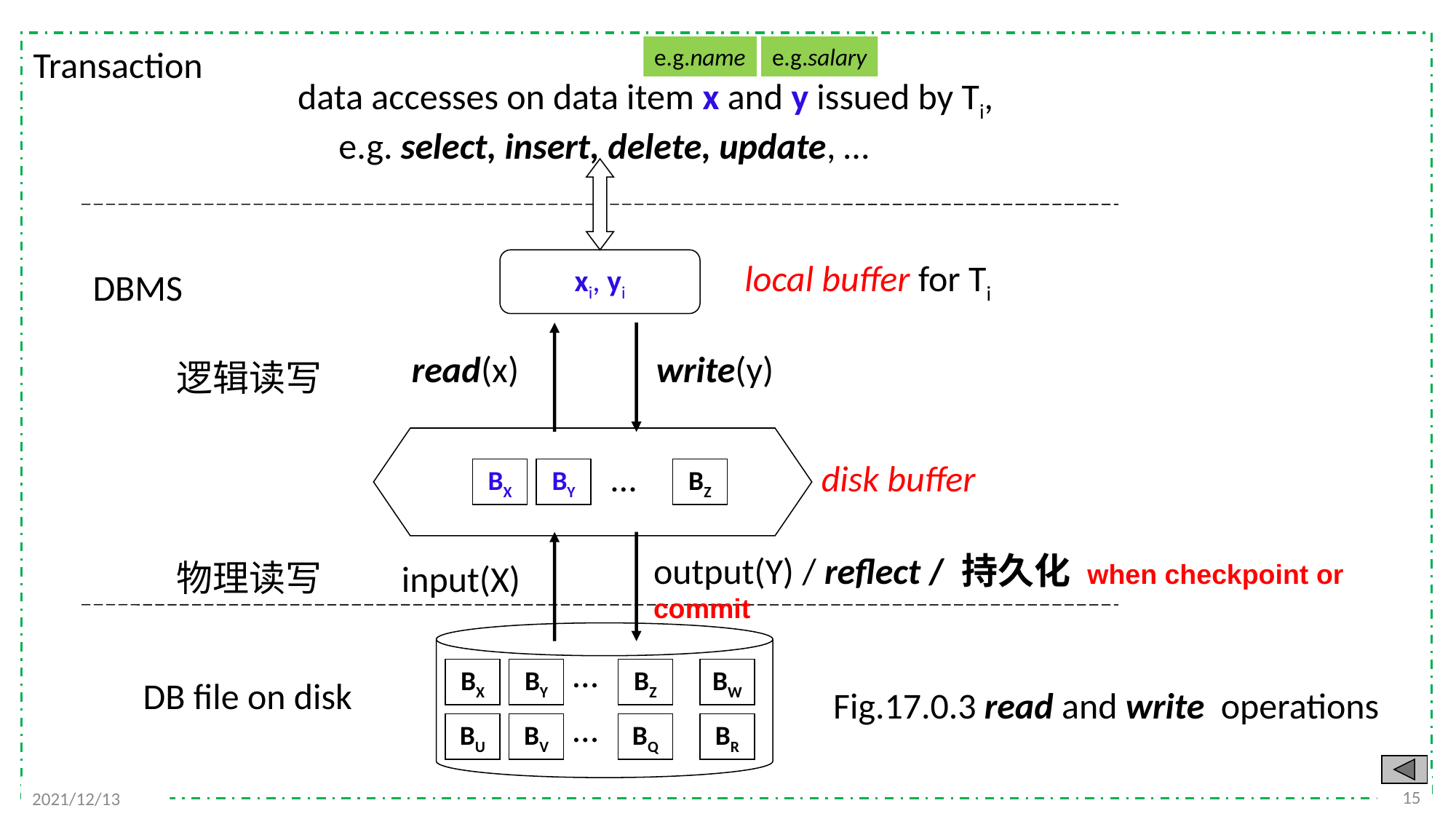

Transaction
e.g.name
e.g.salary
 data accesses on data item x and y issued by Ti,
      e.g. select, insert, delete, update, …

xi, yi
 local buffer for Ti
DBMS

read(x)
write(y)
逻辑读写

…
disk buffer
BX
BY
BZ

output(Y) / reflect / 持久化 when checkpoint or commit
物理读写
input(X)

…
BX
BY
BZ
BW
DB file on disk
Fig.17.0.3 read and write  operations
…
BU
BV
BQ
BR

15
2021/12/13